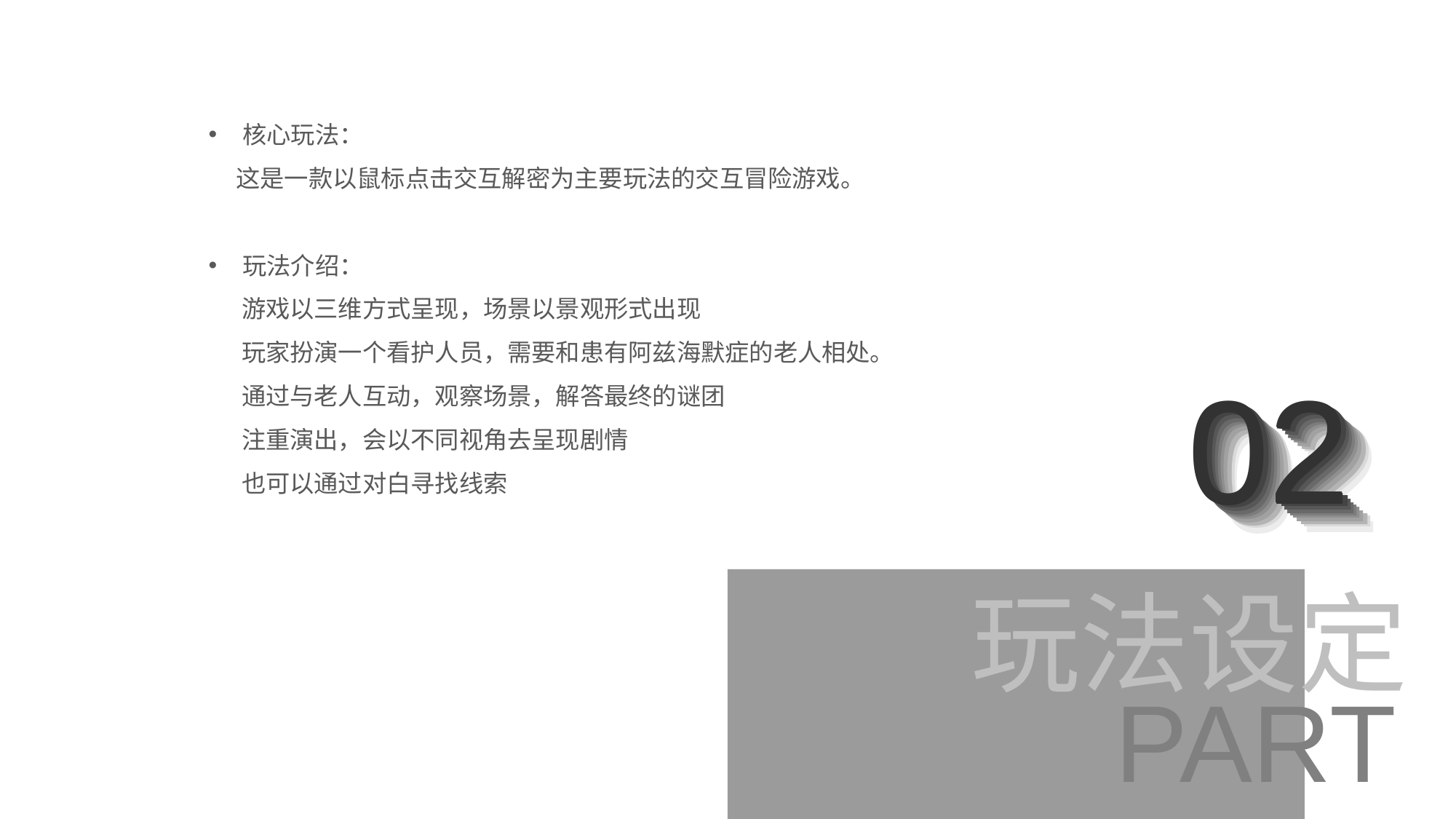

核心玩法：
    这是一款以鼠标点击交互解密为主要玩法的交互冒险游戏。

玩法介绍：
     游戏以三维方式呈现，场景以景观形式出现
     玩家扮演一个看护人员，需要和患有阿兹海默症的老人相处。
     通过与老人互动，观察场景，解答最终的谜团
     注重演出，会以不同视角去呈现剧情
     也可以通过对白寻找线索

02
02
02
02
02
02
02
02
02
02
02
02

玩法设定
PART